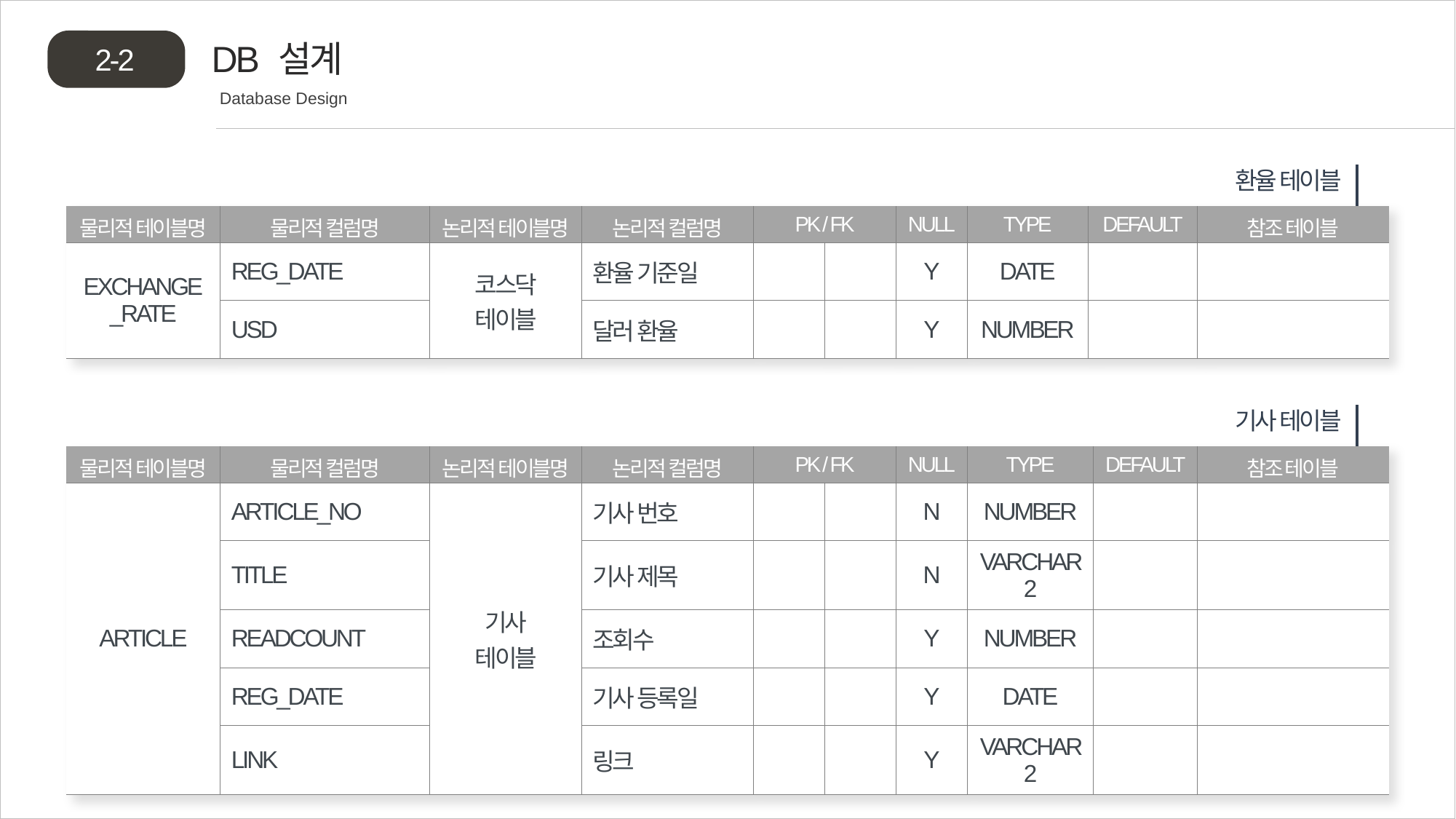

DB 설계
2-2
Database Design
환율 테이블
| 물리적 테이블명 | 물리적 컬럼명 | 논리적 테이블명 | 논리적 컬럼명 | PK / FK |  | NULL | TYPE | DEFAULT | 참조 테이블 |
| --- | --- | --- | --- | --- | --- | --- | --- | --- | --- |
| EXCHANGE \_RATE | REG\_DATE | 코스닥 테이블 | 환율 기준일 |  |  | Y | DATE |  |  |
|  | USD |  | 달러 환율 |  |  | Y | NUMBER |  |  |
기사 테이블
| 물리적 테이블명 | 물리적 컬럼명 | 논리적 테이블명 | 논리적 컬럼명 | PK / FK |  | NULL | TYPE | DEFAULT | 참조 테이블 |
| --- | --- | --- | --- | --- | --- | --- | --- | --- | --- |
| ARTICLE | ARTICLE\_NO | 기사 테이블 | 기사 번호 |  |  | N | NUMBER |  |  |
|  | TITLE |  | 기사 제목 |  |  | N | VARCHAR2 |  |  |
|  | READCOUNT |  | 조회수 |  |  | Y | NUMBER |  |  |
|  | REG\_DATE |  | 기사 등록일 |  |  | Y | DATE |  |  |
|  | LINK |  | 링크 |  |  | Y | VARCHAR2 |  |  |